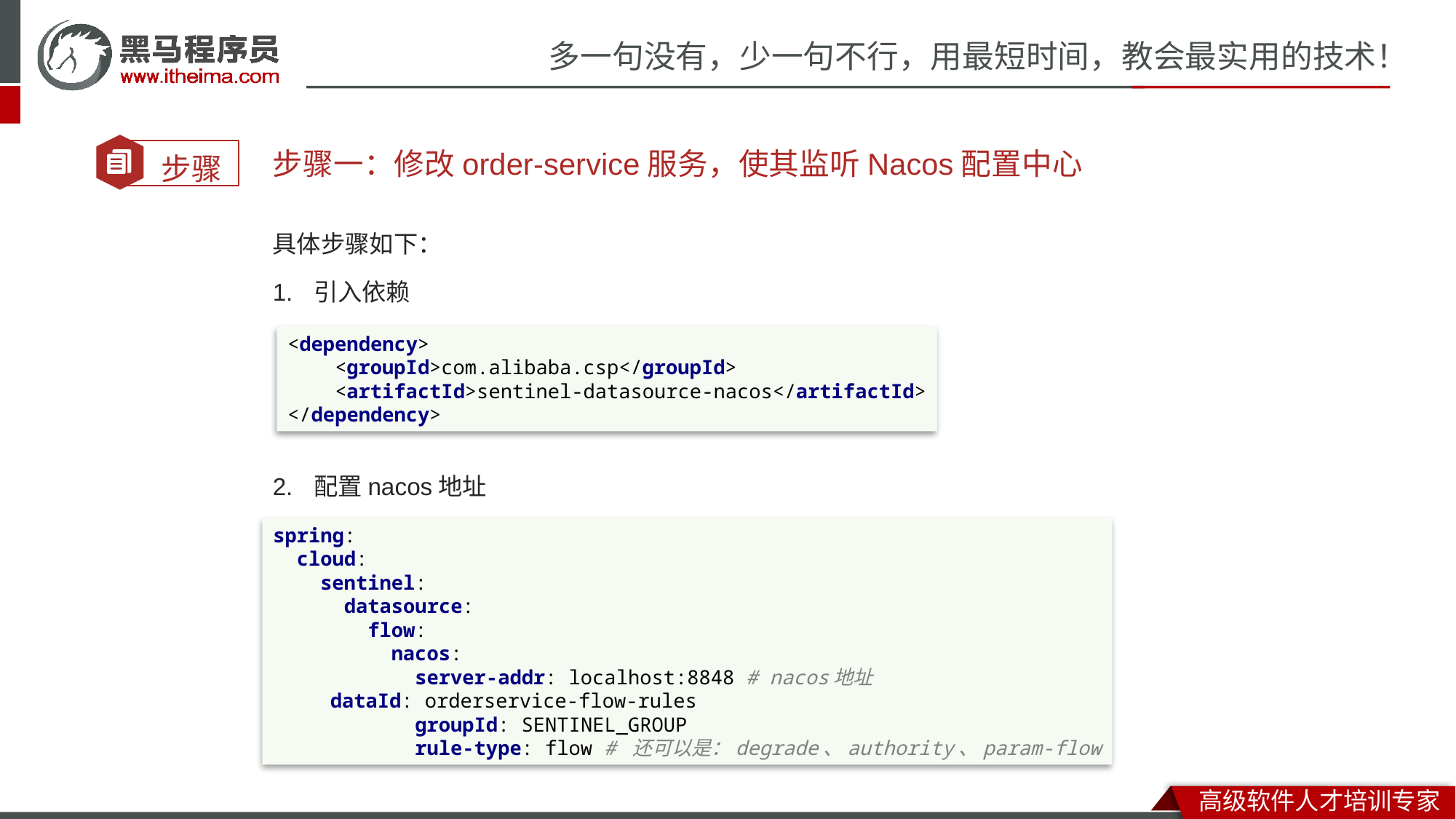

步骤一：修改order-service服务，使其监听Nacos配置中心
具体步骤如下：
引入依赖

配置nacos地址
<dependency>
    <groupId>com.alibaba.csp</groupId>
    <artifactId>sentinel-datasource-nacos</artifactId>
</dependency>
spring:
  cloud:
    sentinel:
      datasource:
        flow:
          nacos:
            server-addr: localhost:8848 # nacos地址
            dataId: orderservice-flow-rules
            groupId: SENTINEL_GROUP
            rule-type: flow # 还可以是：degrade、authority、param-flow